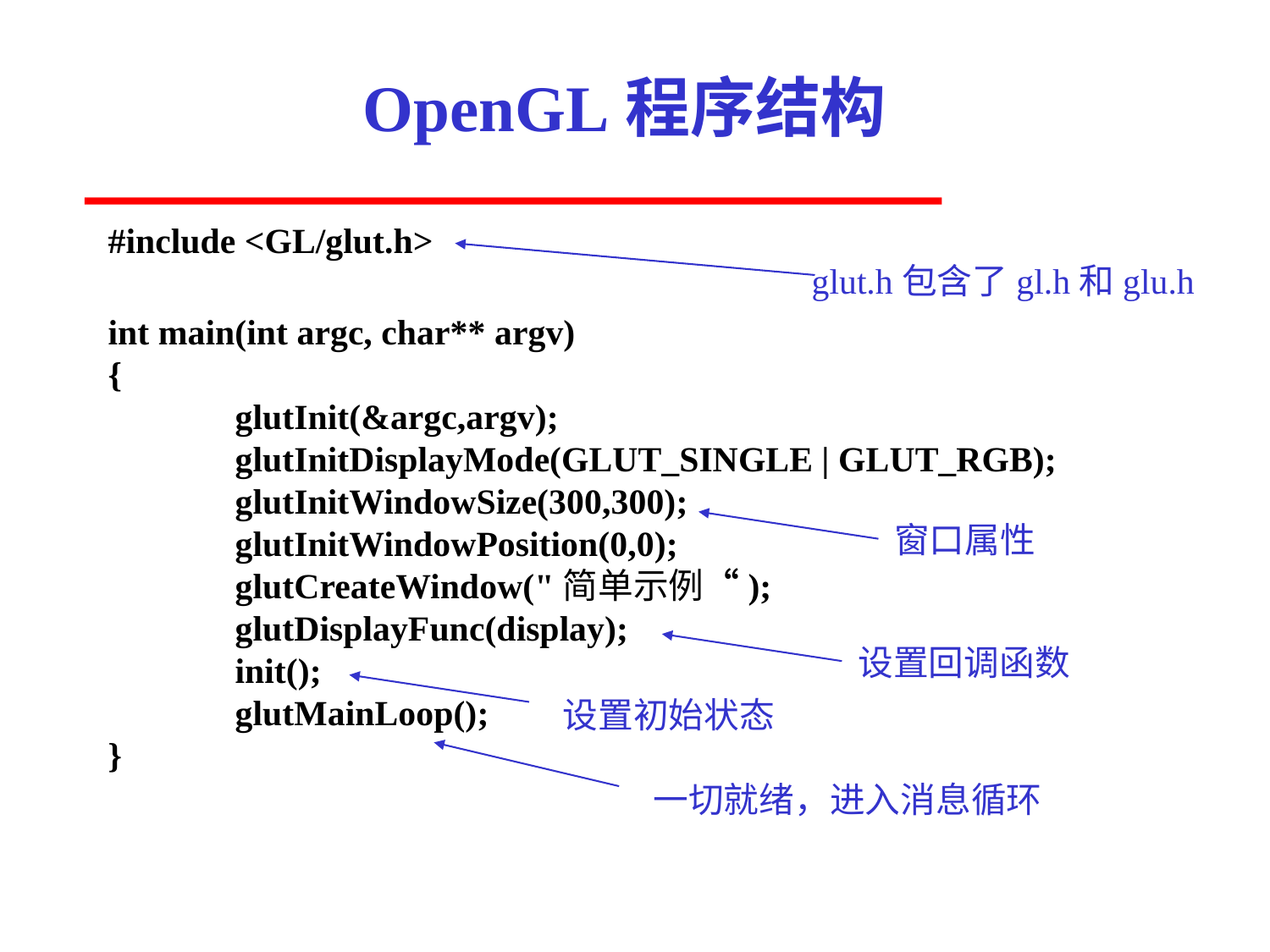

# OpenGL程序结构
#include <GL/glut.h>
int main(int argc, char** argv)
{
	glutInit(&argc,argv);
	glutInitDisplayMode(GLUT_SINGLE | GLUT_RGB);
	glutInitWindowSize(300,300);
	glutInitWindowPosition(0,0);
	glutCreateWindow("简单示例“);
	glutDisplayFunc(display);
	init();
	glutMainLoop();
}
glut.h包含了gl.h和glu.h
窗口属性
设置回调函数
设置初始状态
一切就绪，进入消息循环
59